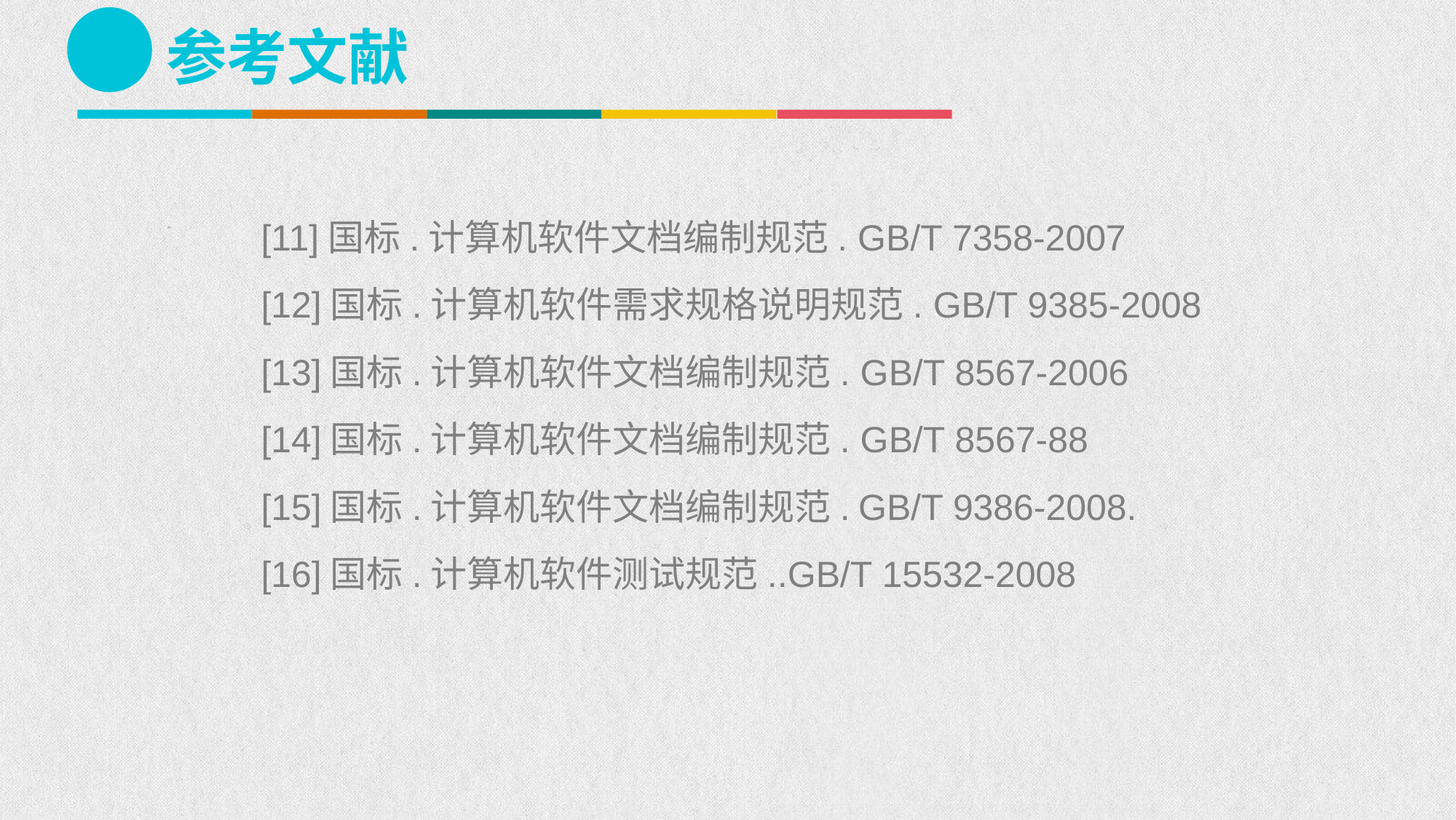

参考文献

[11]国标.计算机软件文档编制规范. GB/T 7358-2007
[12]国标.计算机软件需求规格说明规范. GB/T 9385-2008
[13]国标.计算机软件文档编制规范. GB/T 8567-2006
[14]国标.计算机软件文档编制规范. GB/T 8567-88
[15]国标.计算机软件文档编制规范. GB/T 9386-2008.
[16]国标.计算机软件测试规范..GB/T 15532-2008